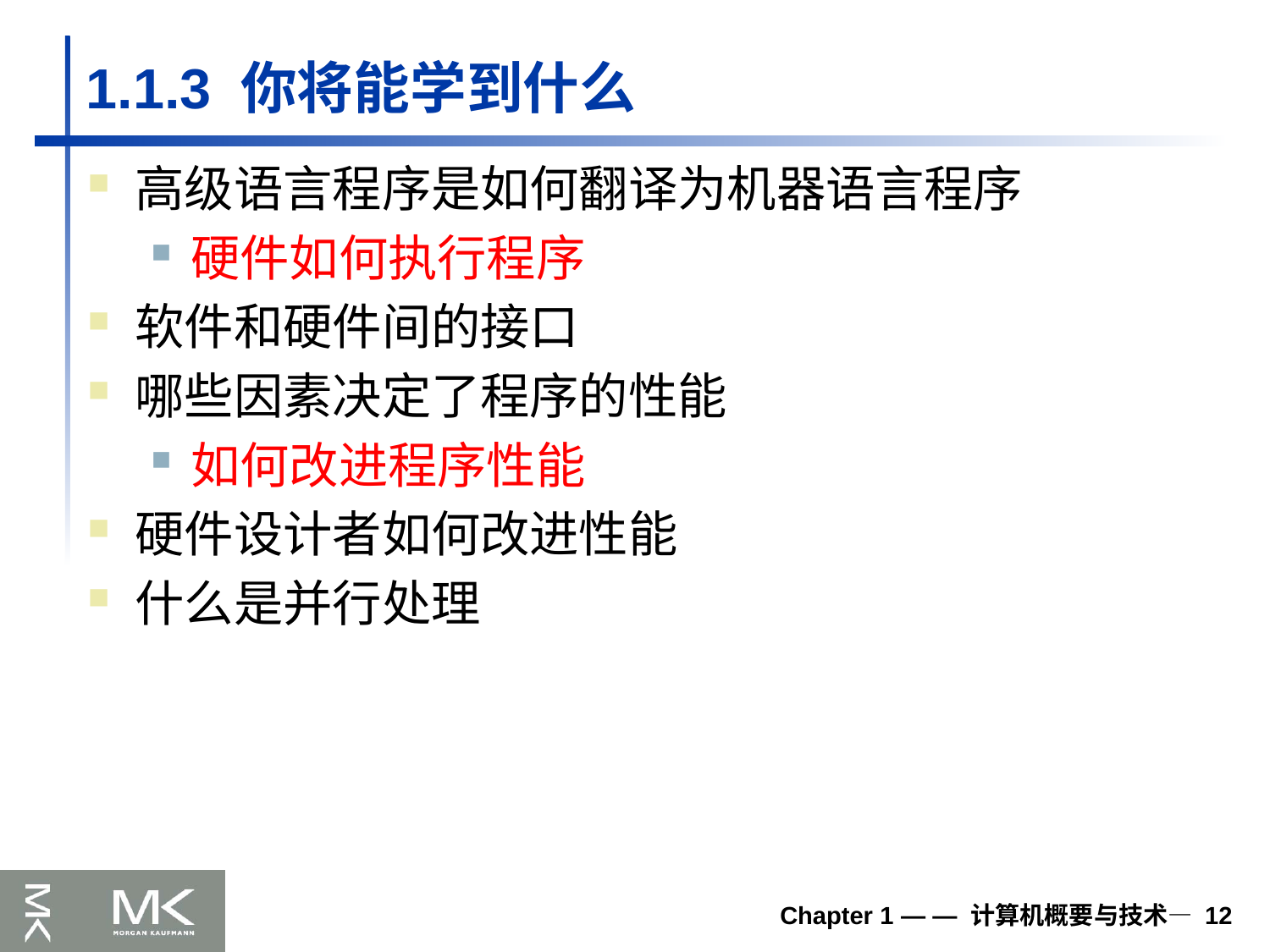

# 1.1.3 你将能学到什么
高级语言程序是如何翻译为机器语言程序
硬件如何执行程序
软件和硬件间的接口
哪些因素决定了程序的性能
如何改进程序性能
硬件设计者如何改进性能
什么是并行处理
Chapter 1 — — 计算机概要与技术— 12